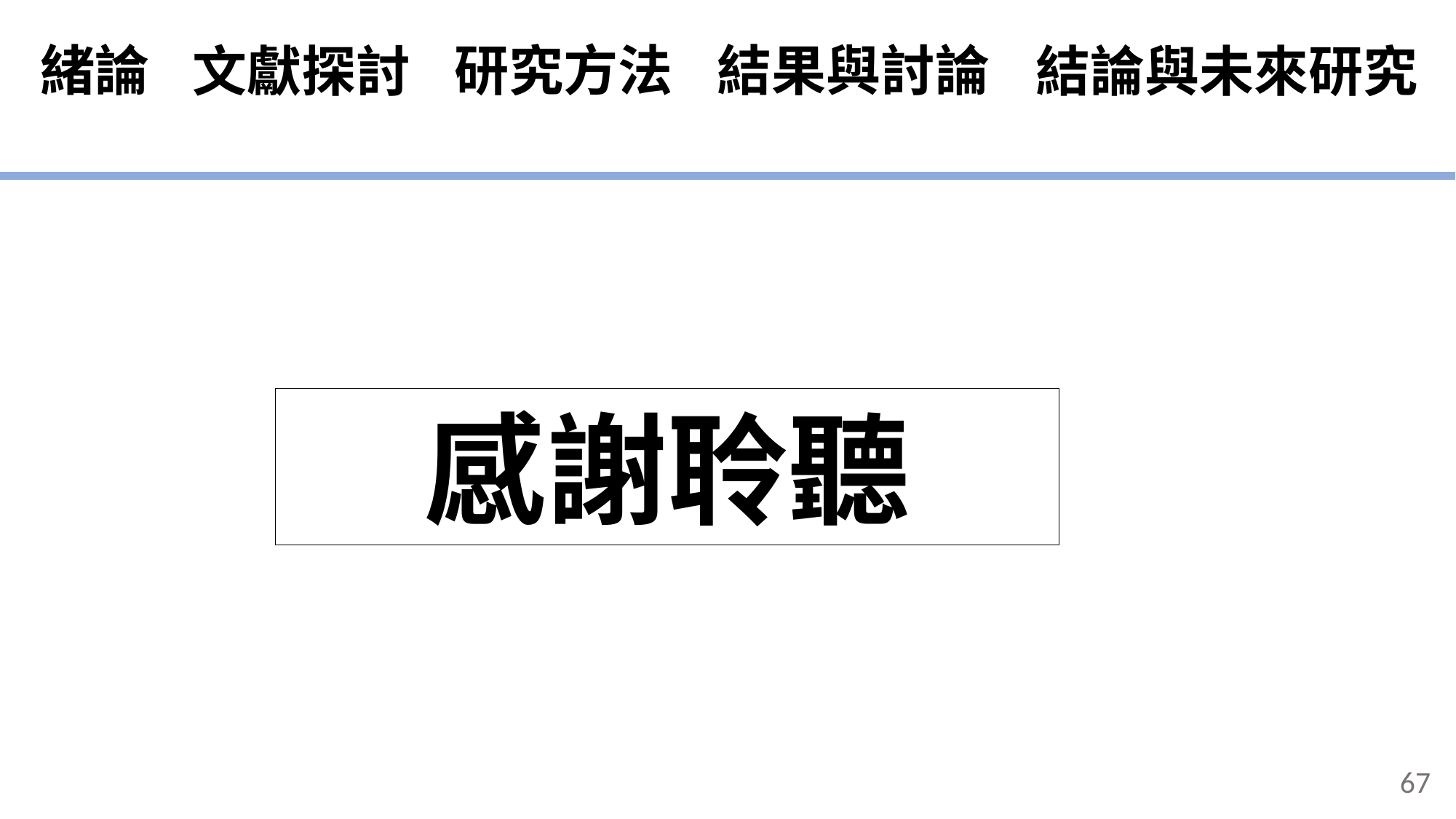

緒論
研究方法
結果與討論
結論與未來研究
文獻探討
感謝聆聽

67